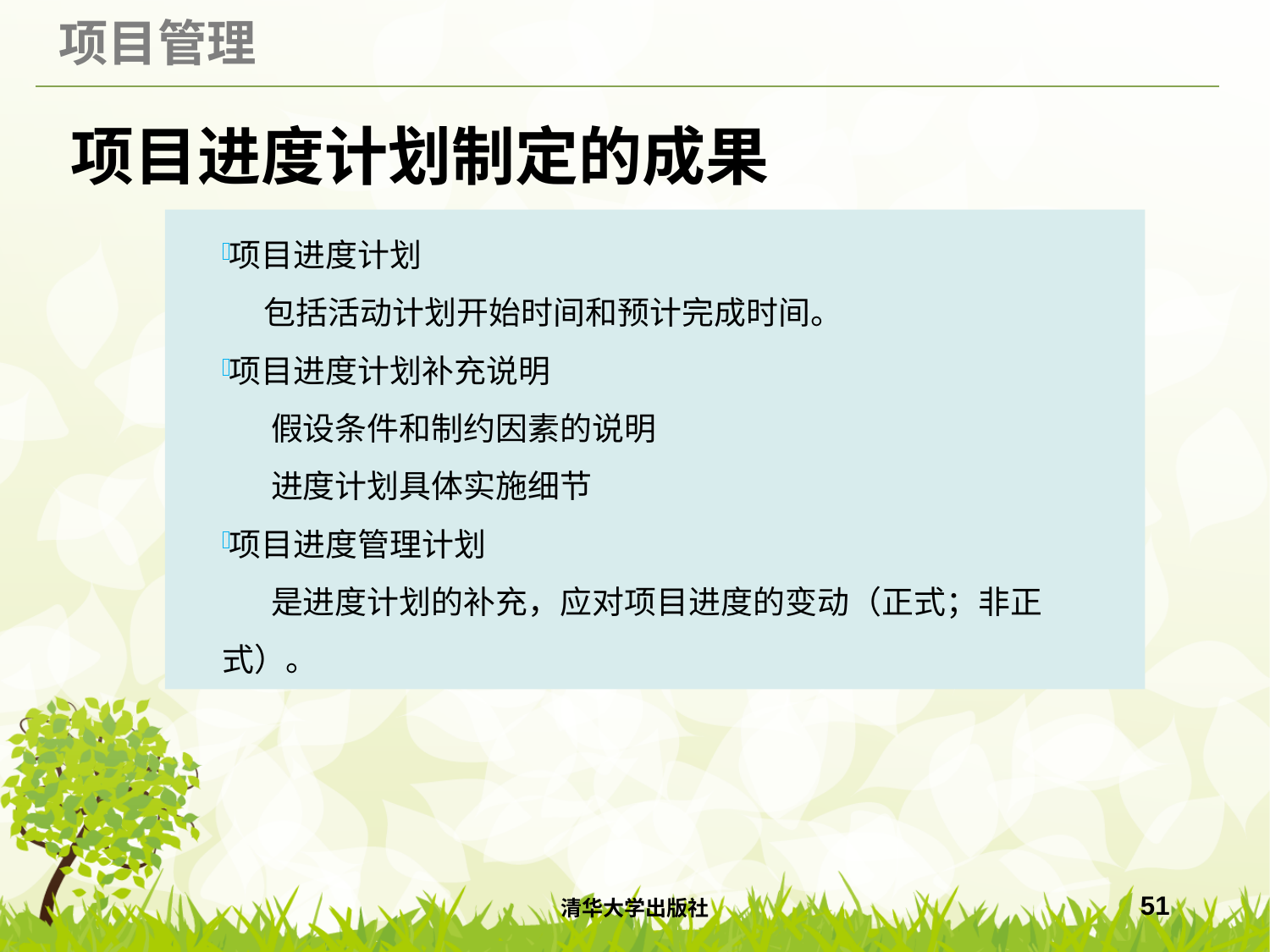

# 项目进度计划制定的成果
项目进度计划
     包括活动计划开始时间和预计完成时间。
项目进度计划补充说明
      假设条件和制约因素的说明
      进度计划具体实施细节
项目进度管理计划
      是进度计划的补充，应对项目进度的变动（正式；非正式）。

清华大学出版社
51